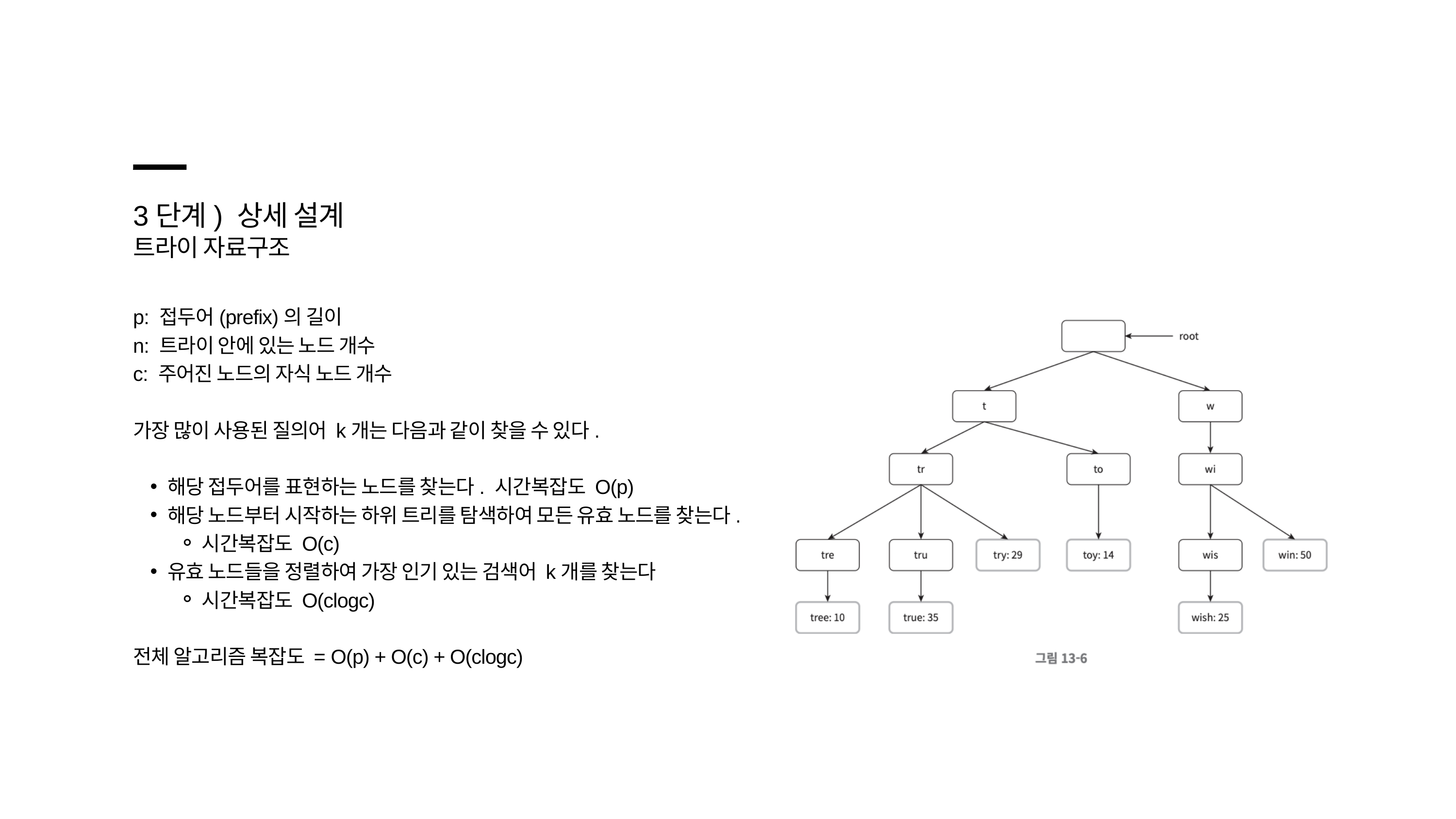

3단계) 상세 설계
트라이 자료구조

p: 접두어(prefix)의 길이
n: 트라이 안에 있는 노드 개수
c: 주어진 노드의 자식 노드 개수

가장 많이 사용된 질의어 k개는 다음과 같이 찾을 수 있다.

해당 접두어를 표현하는 노드를 찾는다. 시간복잡도 O(p)
해당 노드부터 시작하는 하위 트리를 탐색하여 모든 유효 노드를 찾는다.
시간복잡도 O(c)
유효 노드들을 정렬하여 가장 인기 있는 검색어 k개를 찾는다
시간복잡도 O(clogc)

전체 알고리즘 복잡도 = O(p) + O(c) + O(clogc)